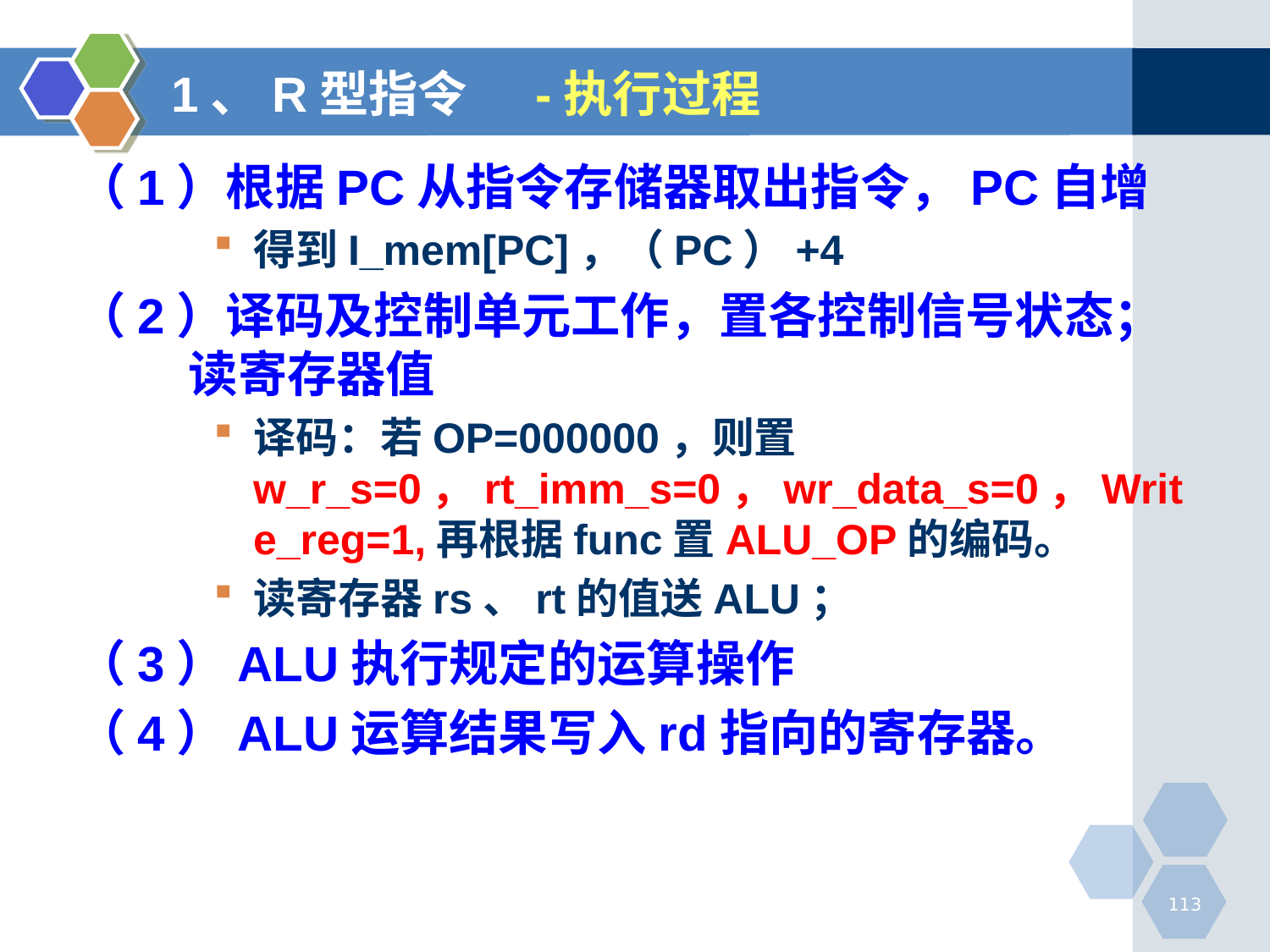

# 1、R型指令     -执行过程
（1）根据PC从指令存储器取出指令，PC自增
得到I_mem[PC]，（PC）+4
（2）译码及控制单元工作，置各控制信号状态；读寄存器值
译码：若OP=000000，则置w_r_s=0，rt_imm_s=0，wr_data_s=0，Write_reg=1,再根据func置ALU_OP的编码。
读寄存器rs、rt的值送ALU；
（3）ALU执行规定的运算操作
（4）ALU运算结果写入rd指向的寄存器。
113